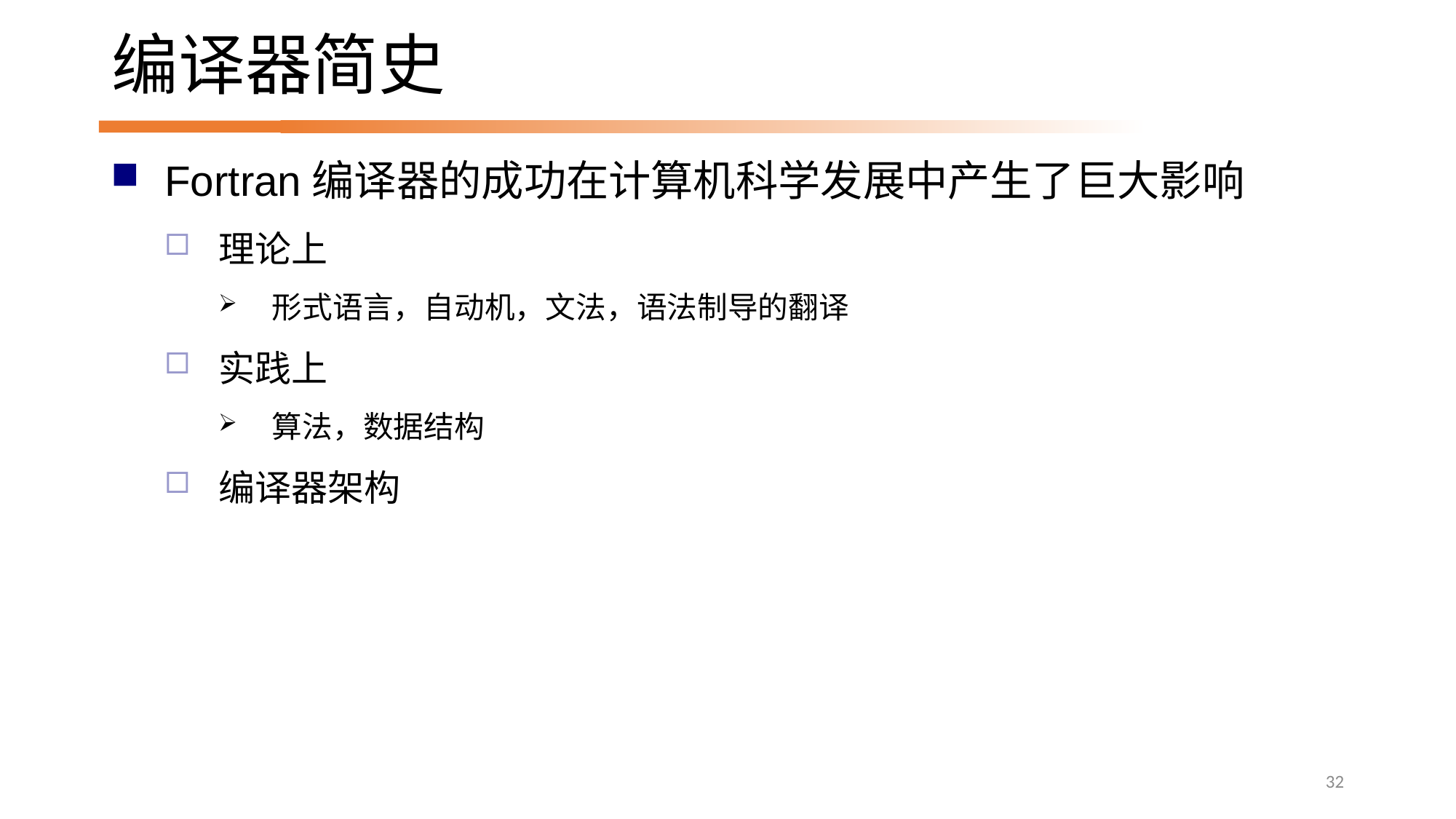

# 编译器简史
Fortran编译器的成功在计算机科学发展中产生了巨大影响
理论上
形式语言，自动机，文法，语法制导的翻译
实践上
算法，数据结构
编译器架构
32